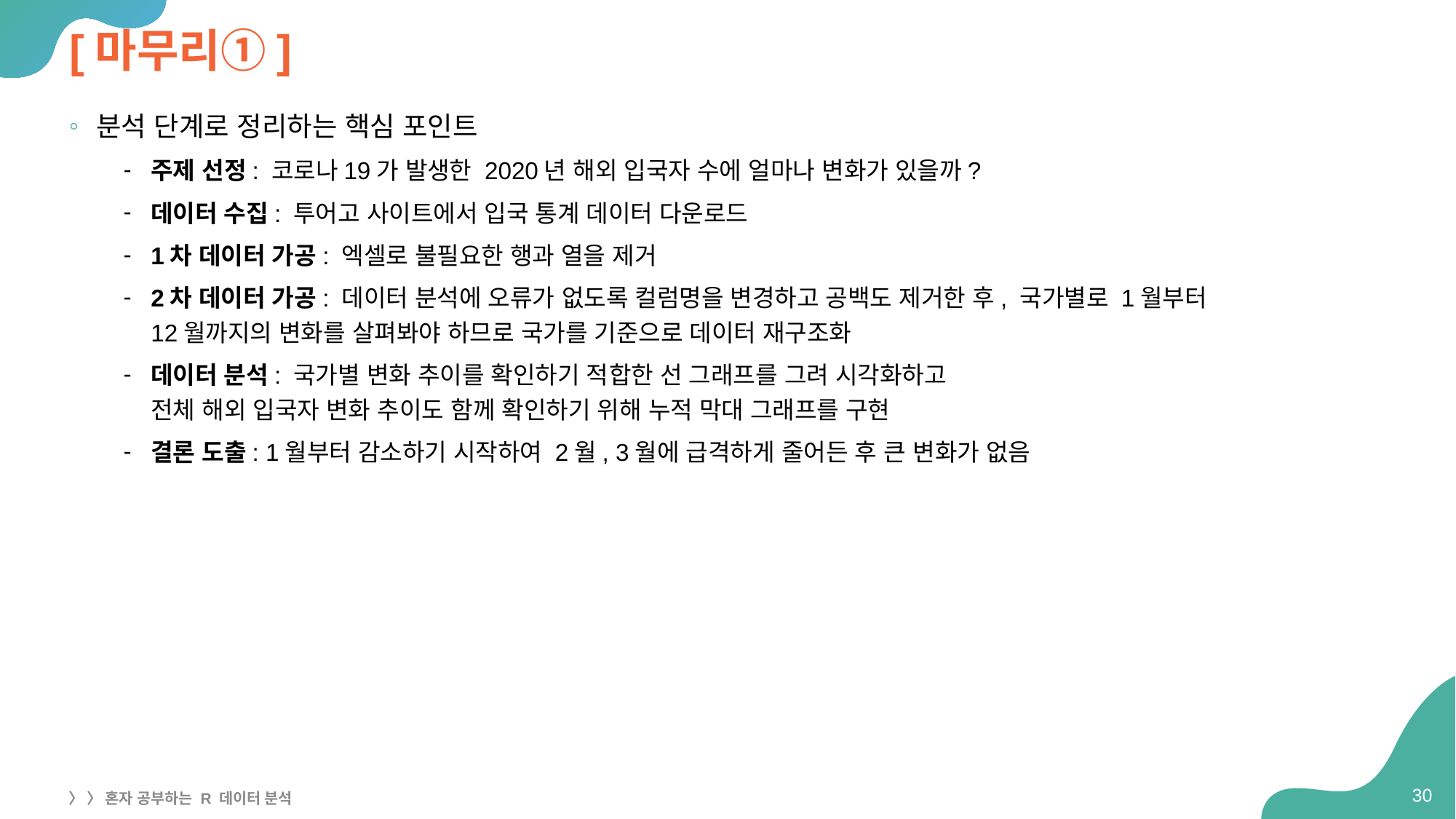

# [마무리①]
분석 단계로 정리하는 핵심 포인트
주제 선정: 코로나19가 발생한 2020년 해외 입국자 수에 얼마나 변화가 있을까?
데이터 수집: 투어고 사이트에서 입국 통계 데이터 다운로드
1차 데이터 가공: 엑셀로 불필요한 행과 열을 제거
2차 데이터 가공: 데이터 분석에 오류가 없도록 컬럼명을 변경하고 공백도 제거한 후, 국가별로 1월부터
12월까지의 변화를 살펴봐야 하므로 국가를 기준으로 데이터 재구조화
데이터 분석: 국가별 변화 추이를 확인하기 적합한 선 그래프를 그려 시각화하고
전체 해외 입국자 변화 추이도 함께 확인하기 위해 누적 막대 그래프를 구현
결론 도출: 1월부터 감소하기 시작하여 2월, 3월에 급격하게 줄어든 후 큰 변화가 없음
30
〉 〉 혼자 공부하는 R 데이터 분석